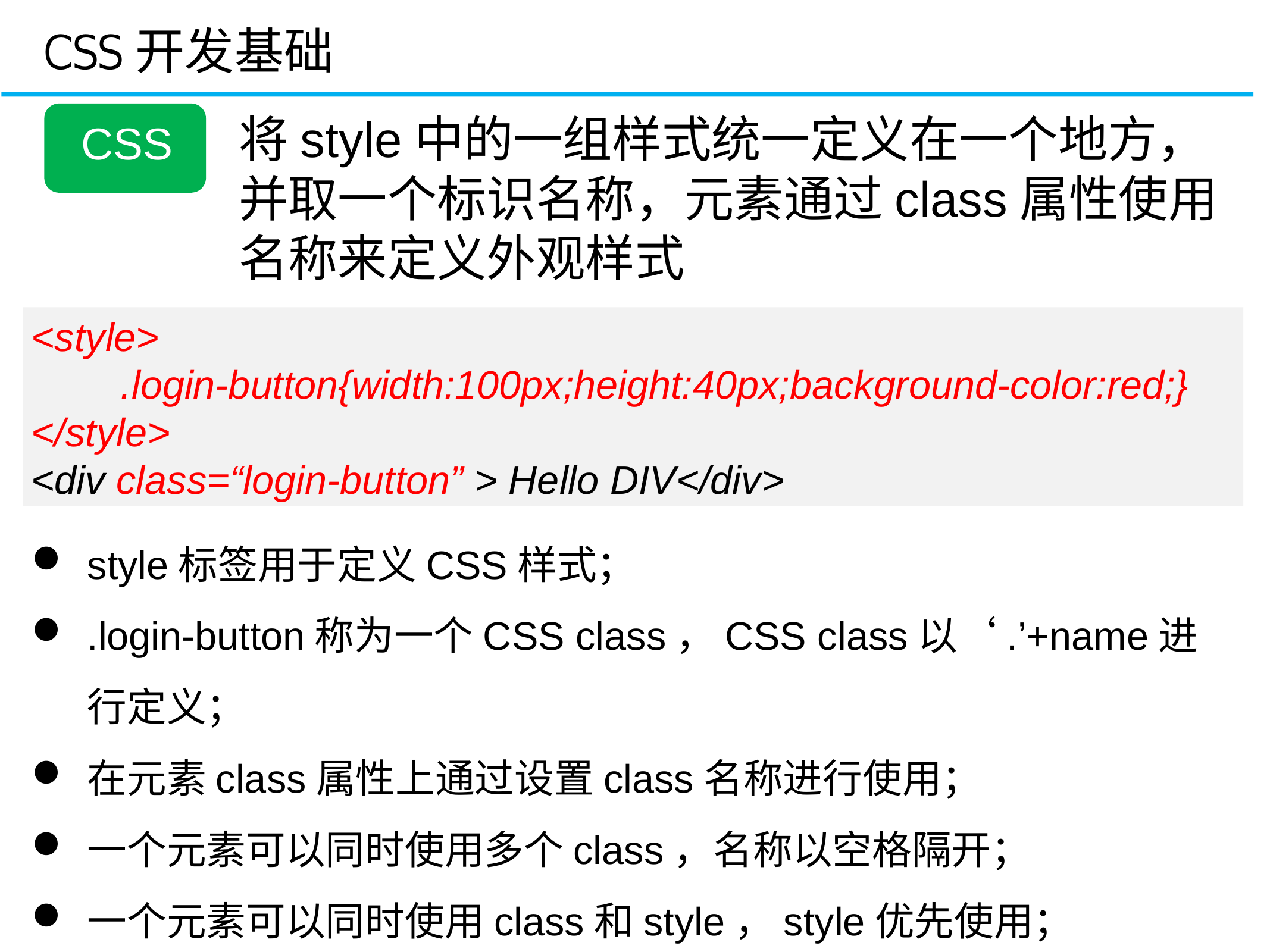

CSS开发基础

将style中的一组样式统一定义在一个地方，并取一个标识名称，元素通过class属性使用名称来定义外观样式
CSS
<style>
	.login-button{width:100px;height:40px;background-color:red;}
</style>
<div class=“login-button” > Hello DIV</div>
style标签用于定义CSS样式；
.login-button称为一个CSS class，CSS class以‘.’+name进行定义；
在元素class属性上通过设置class名称进行使用；
一个元素可以同时使用多个class，名称以空格隔开；
一个元素可以同时使用class和style，style优先使用；